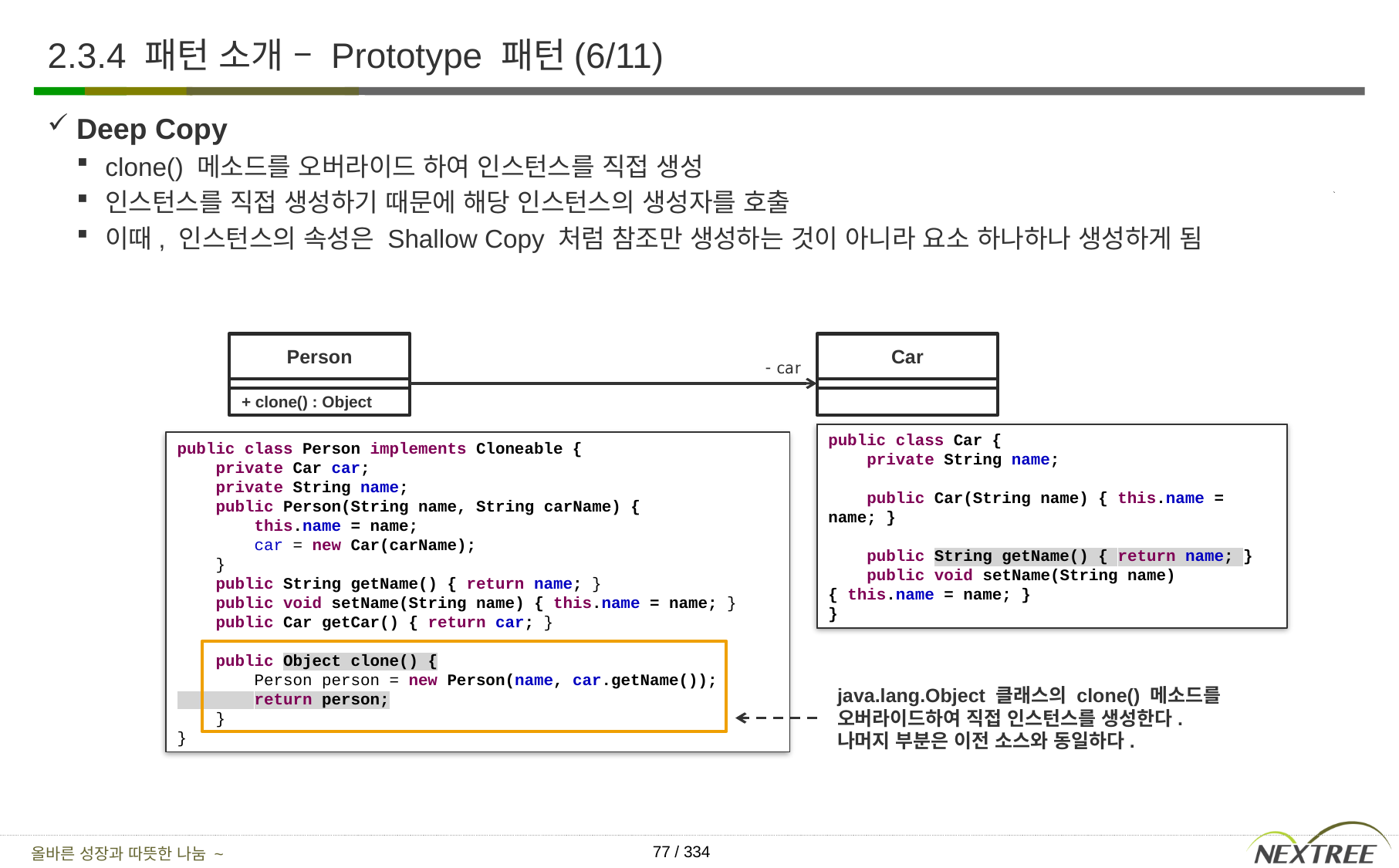

# 2.3.4 패턴 소개 – Prototype 패턴(6/11)
Deep Copy
clone() 메소드를 오버라이드 하여 인스턴스를 직접 생성
인스턴스를 직접 생성하기 때문에 해당 인스턴스의 생성자를 호출
이때, 인스턴스의 속성은 Shallow Copy 처럼 참조만 생성하는 것이 아니라 요소 하나하나 생성하게 됨
Person
Car
- car

+ clone() : Object

public class Car {
    private String name;

    public Car(String name) { this.name = name; }

    public String getName() { return name; }
    public void setName(String name) { this.name = name; }
}
public class Person implements Cloneable {
    private Car car;
    private String name;
    public Person(String name, String carName) {
        this.name = name;
        car = new Car(carName);
    }
    public String getName() { return name; }
    public void setName(String name) { this.name = name; }
    public Car getCar() { return car; }

    public Object clone() {
        Person person = new Person(name, car.getName());
        return person;
    }
}

java.lang.Object 클래스의 clone() 메소드를 오버라이드하여 직접 인스턴스를 생성한다. 나머지 부분은 이전 소스와 동일하다.